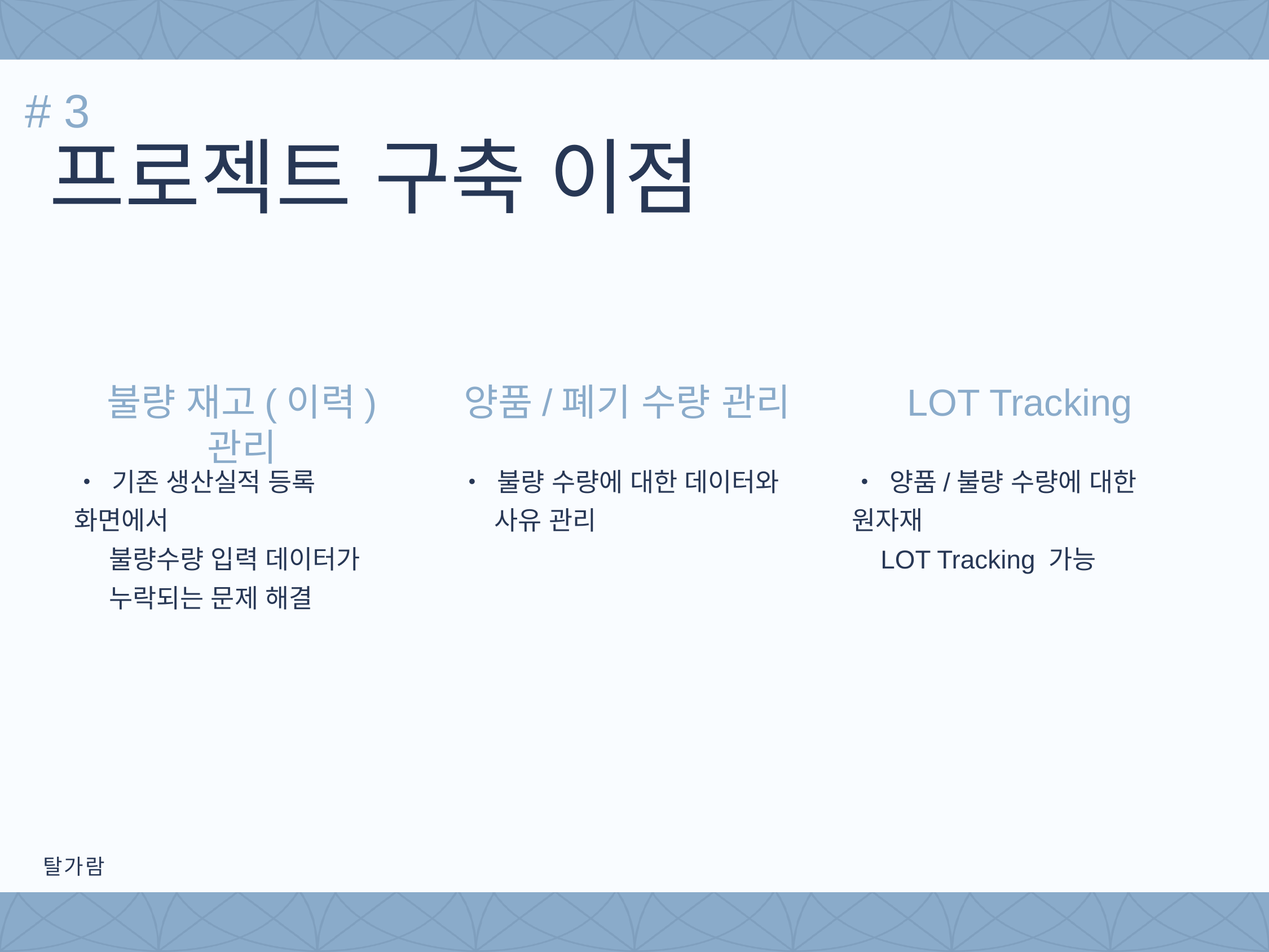

# 3
프로젝트 구축 이점
불량 재고(이력) 관리
• 기존 생산실적 등록 화면에서
    불량수량 입력 데이터가
    누락되는 문제 해결
양품/폐기 수량 관리
• 불량 수량에 대한 데이터와
    사유 관리
LOT Tracking
• 양품/불량 수량에 대한 원자재
    LOT Tracking 가능
탈가람